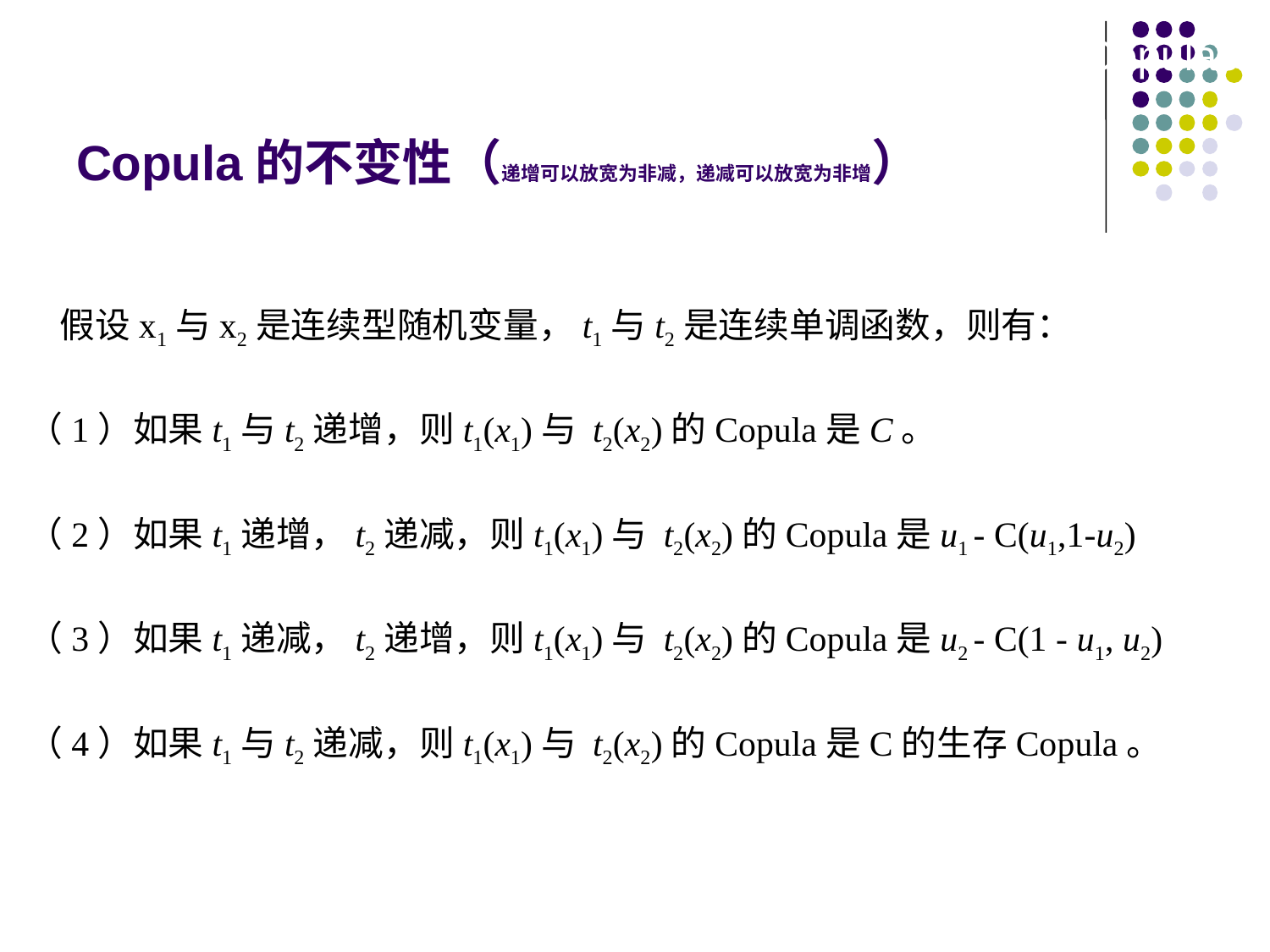

# Copula的不变性（递增可以放宽为非减，递减可以放宽为非增）
4.4  Properties of Copulas
   假设x1与x2是连续型随机变量，t1与t2是连续单调函数，则有：

（1）如果t1与t2递增，则t1(x1)与 t2(x2)的Copula是C。

（2）如果t1递增，t2递减，则t1(x1)与 t2(x2)的Copula是u1 - C(u1,1-u2)

（3）如果t1递减，t2递增，则t1(x1)与 t2(x2)的Copula是u2 - C(1 - u1, u2)

（4）如果t1与t2递减，则t1(x1)与 t2(x2)的Copula是C的生存Copula。